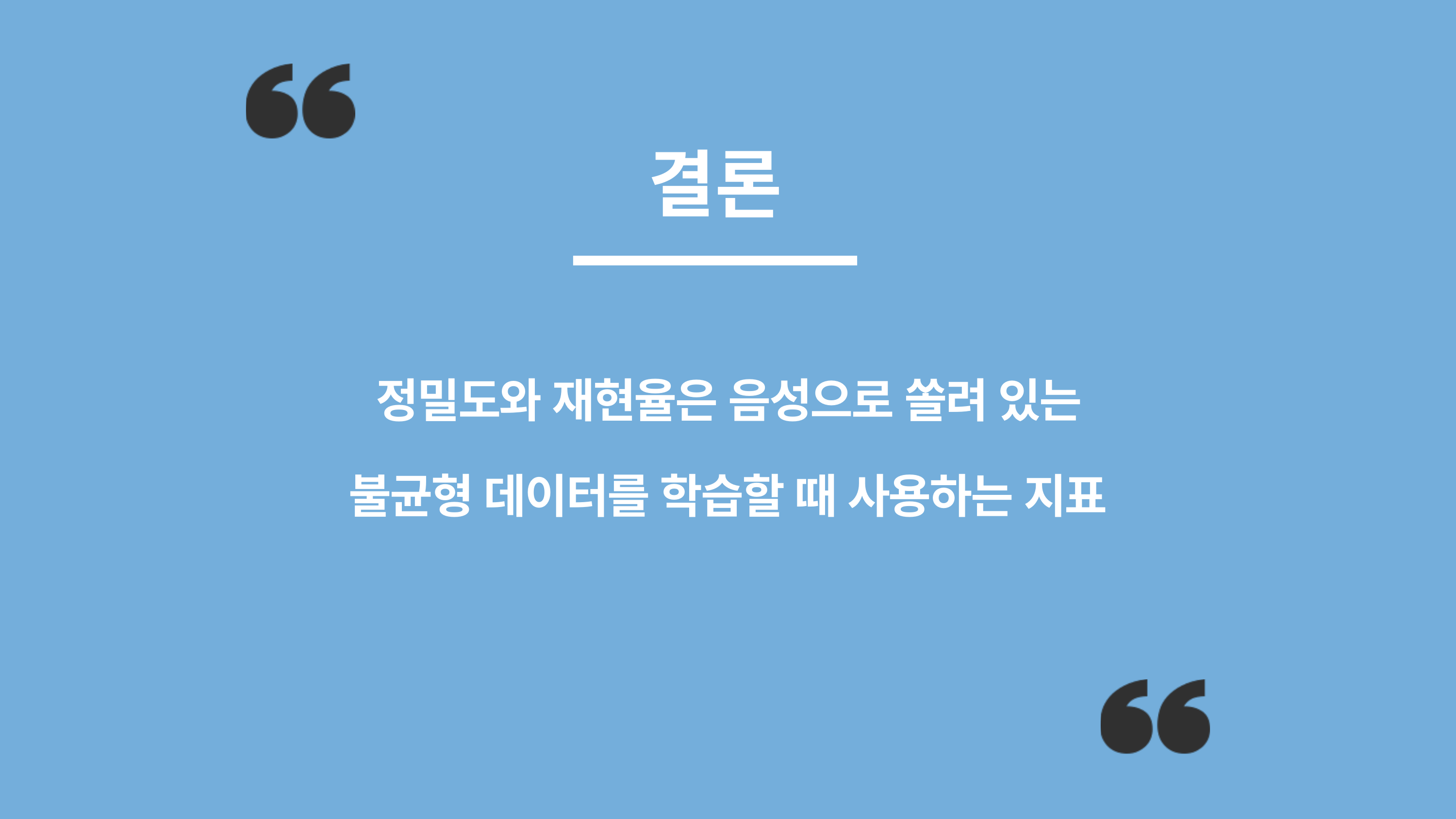

결론

정밀도와 재현율은 음성으로 쏠려 있는 불균형 데이터를 학습할 때 사용하는 지표